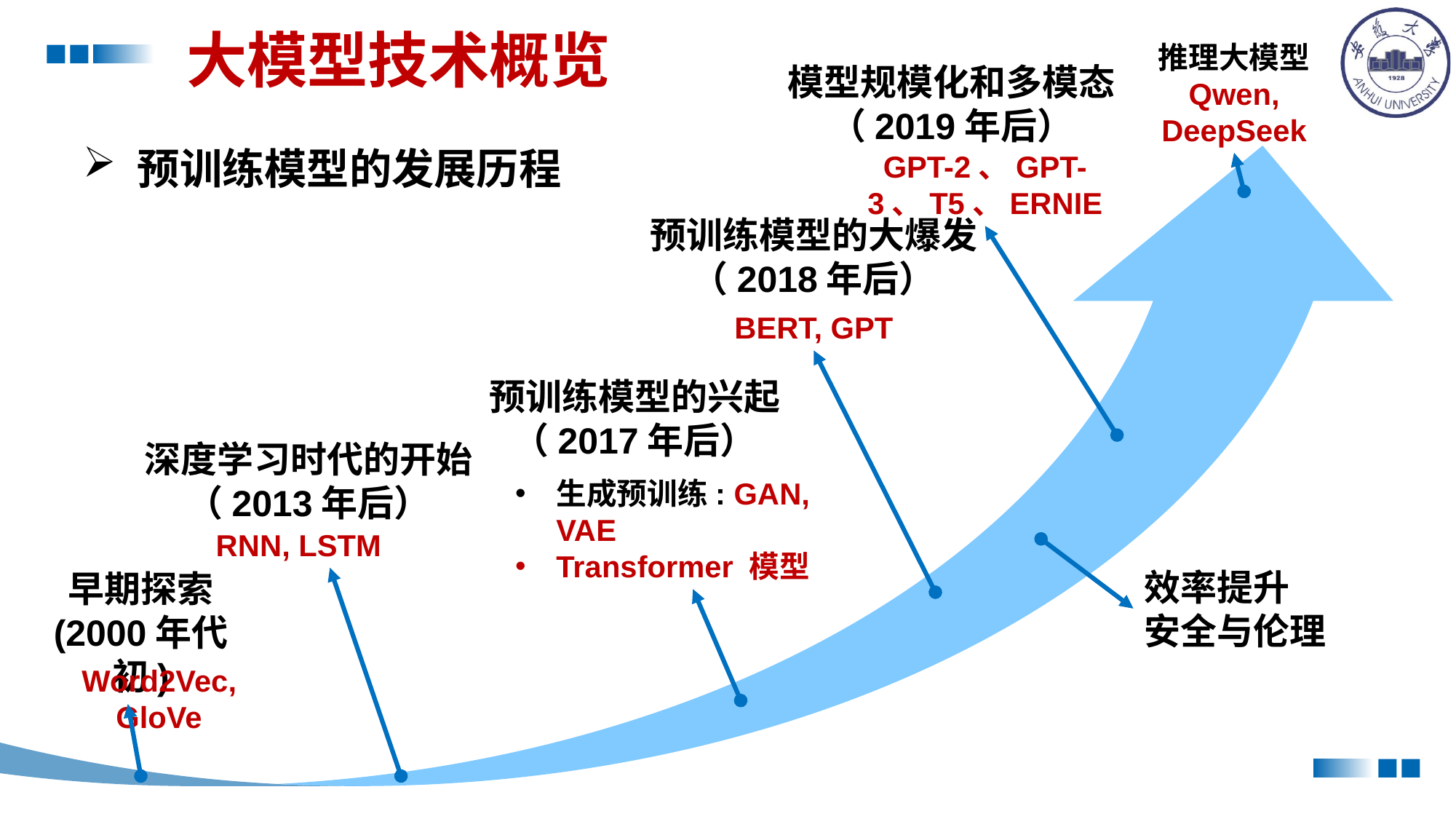

大模型技术概览
推理大模型
Qwen, DeepSeek
模型规模化和多模态（2019年后）
预训练模型的发展历程
GPT-2、GPT-3、T5、ERNIE

预训练模型的大爆发（2018年后）
BERT, GPT
预训练模型的兴起（2017年后）
深度学习时代的开始（2013年后）
生成预训练: GAN, VAE
Transformer 模型
RNN, LSTM
效率提升
安全与伦理
早期探索 (2000年代初)
Word2Vec, GloVe